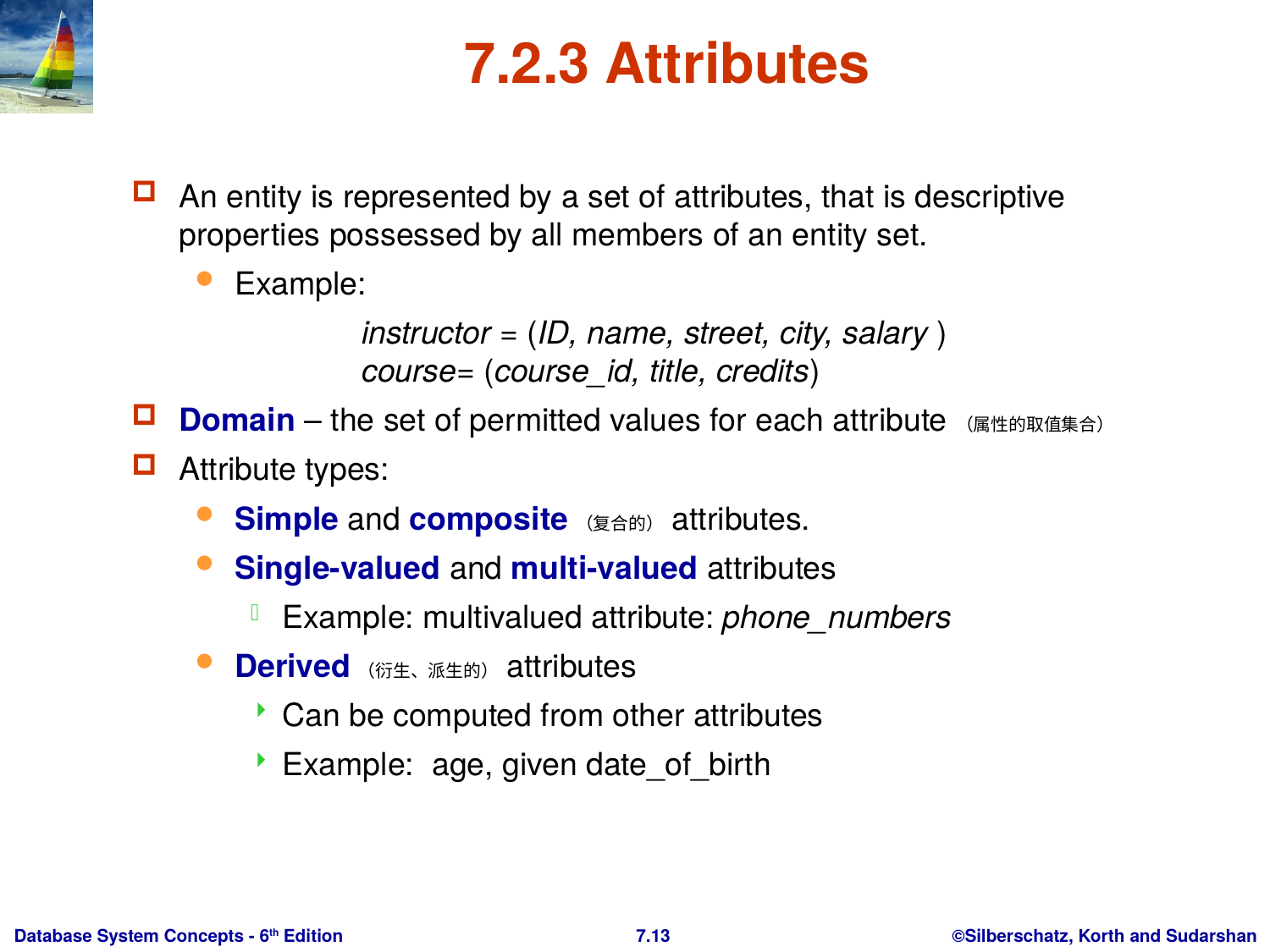

# 7.2.3 Attributes
An entity is represented by a set of attributes, that is descriptive properties possessed by all members of an entity set.
Example:
     	instructor = (ID, name, street, city, salary )
	course= (course_id, title, credits)
Domain – the set of permitted values for each attribute （属性的取值集合）
Attribute types:
Simple and composite（复合的） attributes.
Single-valued and multi-valued attributes
Example: multivalued attribute: phone_numbers
Derived（衍生、派生的） attributes
Can be computed from other attributes
Example:  age, given date_of_birth